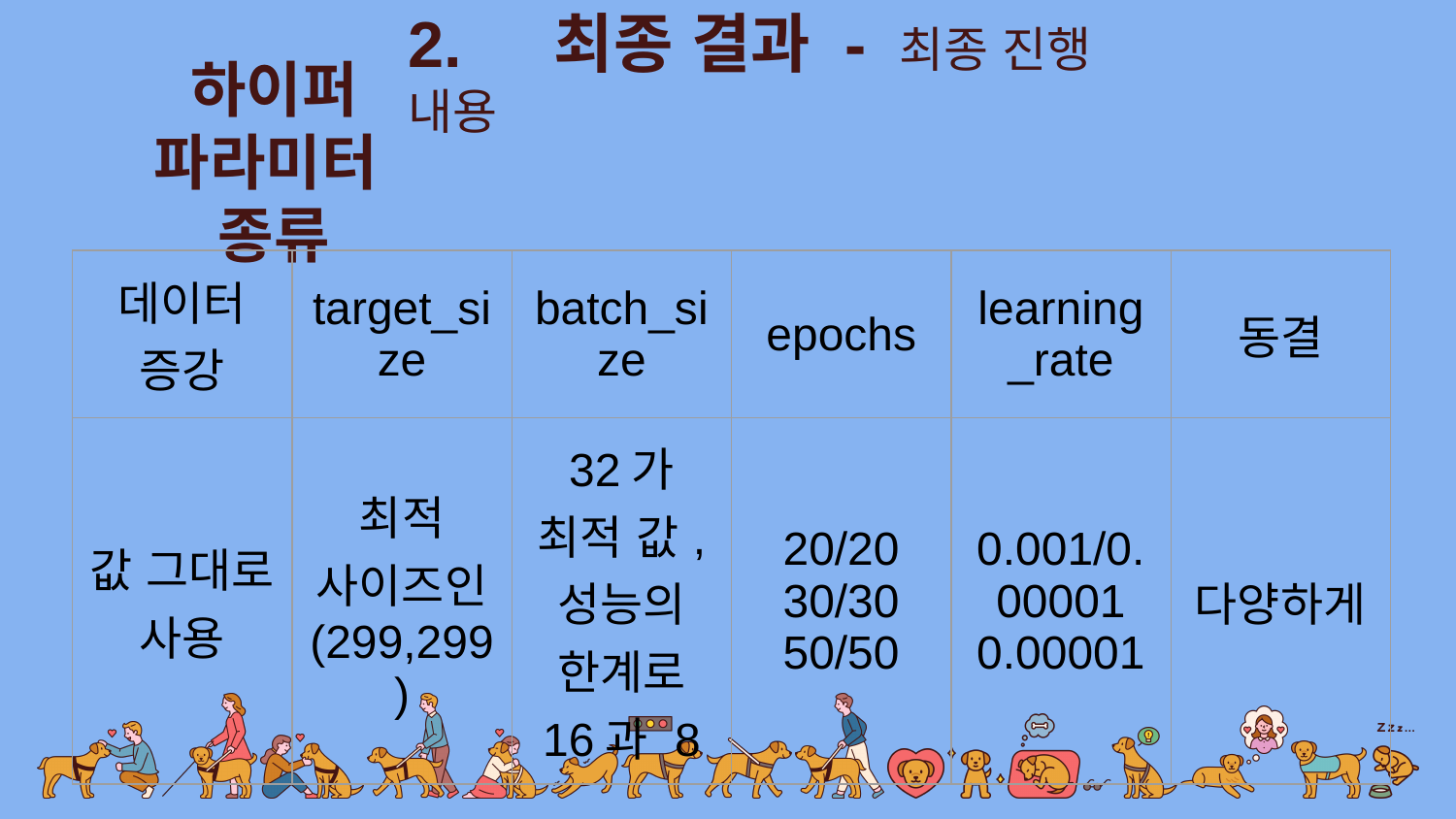

2.	최종 결과 - 최종 진행 내용
하이퍼 파라미터  종류
| 데이터 증강 | target\_size | batch\_size | epochs | learning\_rate | 동결 |
| --- | --- | --- | --- | --- | --- |
| 값 그대로 사용 | 최적 사이즈인 (299,299) | 32가 최적 값, 성능의 한계로 16과 8 | 20/20 30/30 50/50 | 0.001/0.00001 0.00001 | 다양하게 |